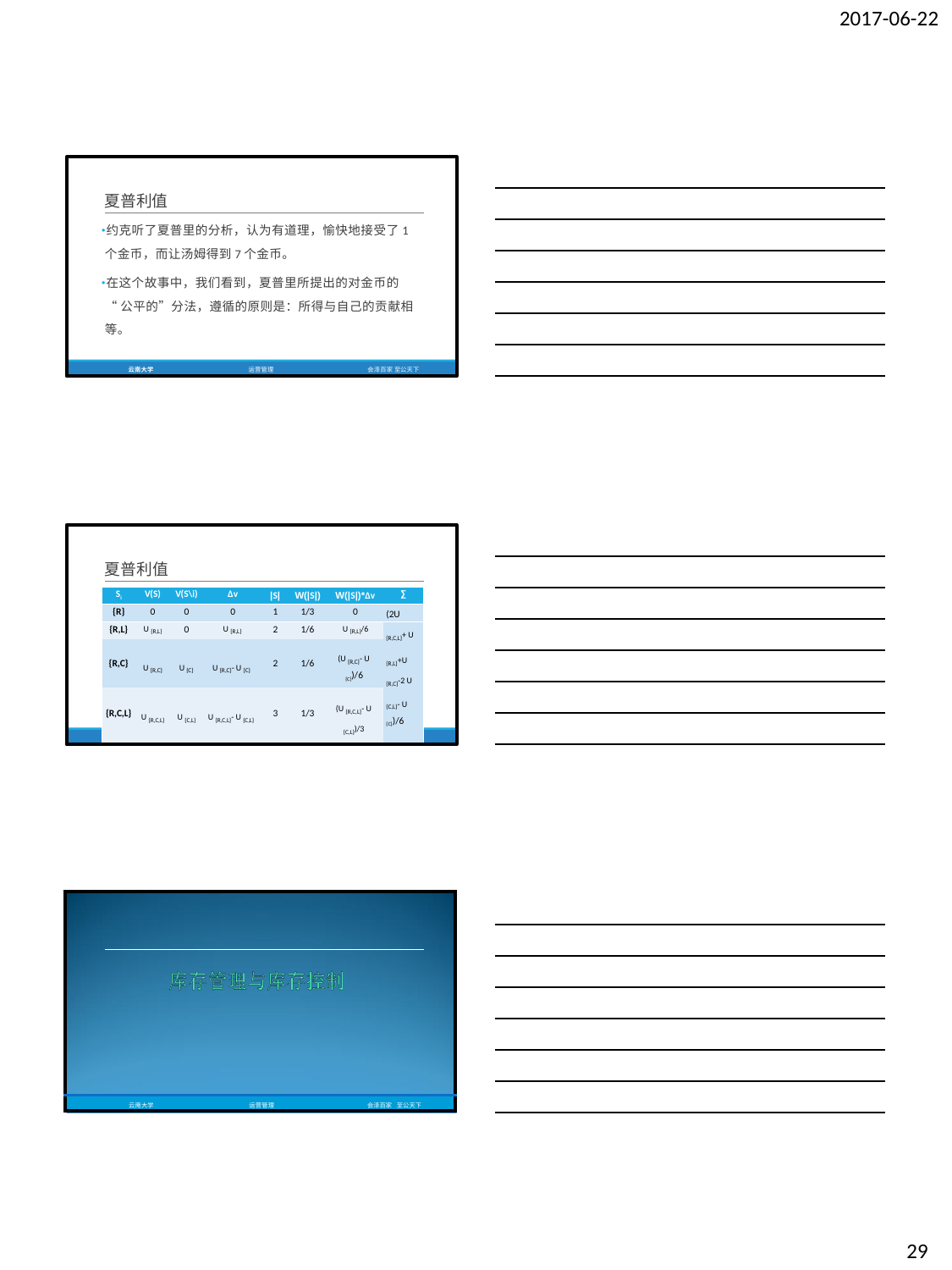

2017-06-22

夏普利值
约克听了夏普里的分析，认为有道理，愉快地接受了1
个金币，而让汤姆得到7个金币。

在这个故事中，我们看到，夏普里所提出的对金币的
“公平的”分法，遵循的原则是：所得与自己的贡献相 等。

云南大学
运营管理
会泽百家 至公天下

夏普利值

| Si | V(S) | V(S\i) | Δv | |S| | W(|S|) | W(|S|)\*Δv | ∑ |
| --- | --- | --- | --- | --- | --- | --- | --- |
| {R} | 0 | 0 | 0 | 1 | 1/3 | 0 | (2U |
| {R,L} | U {R,L} | 0 | U {R,L} | 2 | 1/6 | U {R,L}/6 | {R,C,L}+ U |
|  |  |  |  |  |  |  |  |
| {R,C} | U {R,C} | U {C} | U {R,C}- U {C} | 2 | 1/6 | (U {R,C}- U {C})/6 | {R,L}+U {R,C}-2 U |
|  |  |  |  |  |  |  |  |
| {R,C,L} | U {R,C,L} | U {C,L} | U {R,C,L}- U {C,L} | 3 | 1/3 | (U {R,C,L}- U {C,L})/3 | {C,L}- U {C})/6 |

云南大学
运营管理
会泽百家 至公天下

|  |  |  |  |
| --- | --- | --- | --- |
| 云南大学 | 运营管理 | 会泽百家 | 至公天下 |

29